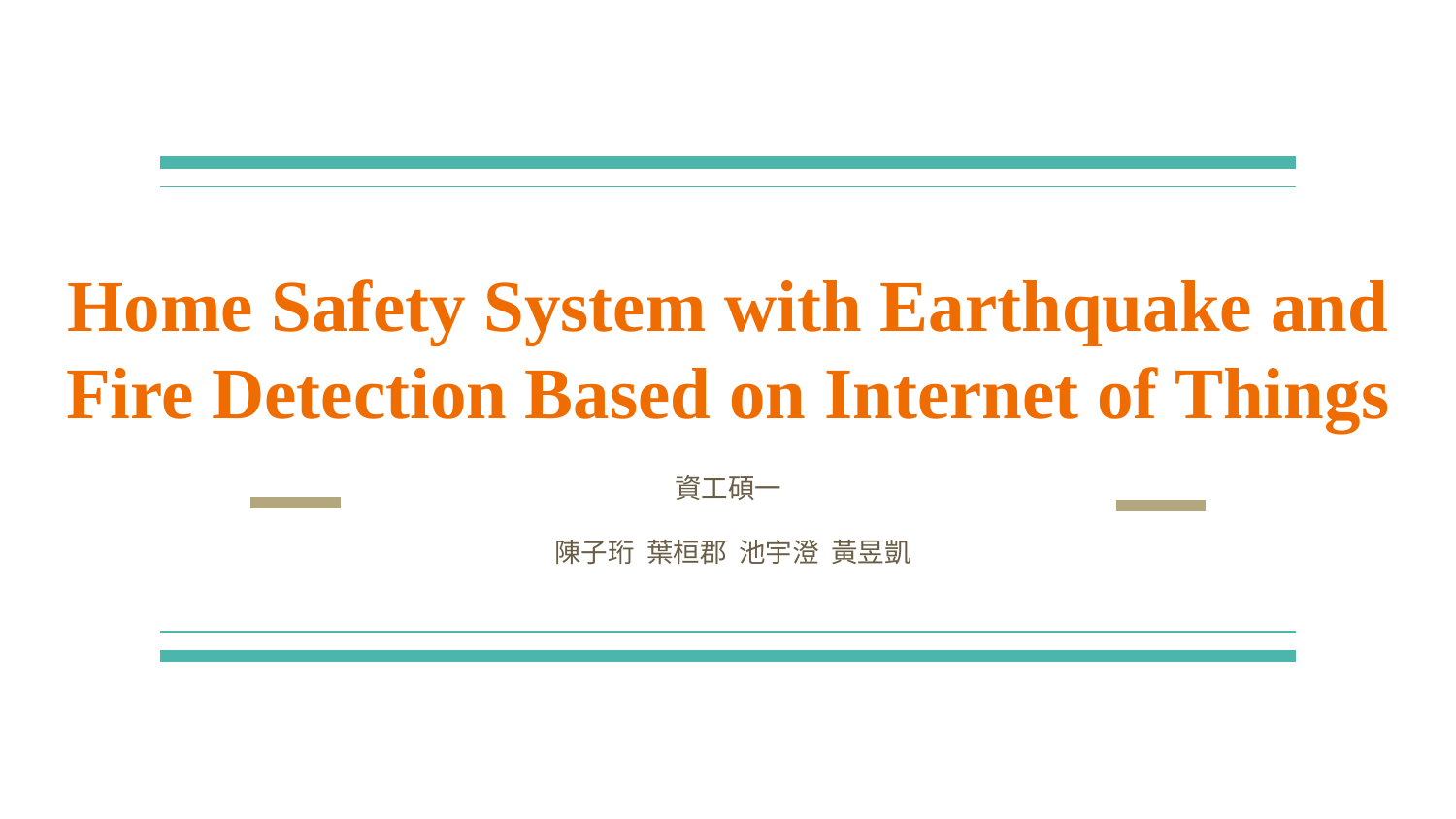

# Home Safety System with Earthquake and Fire Detection Based on Internet of Things
資工碩一

 陳子珩  葉桓郡  池宇澄  黃昱凱